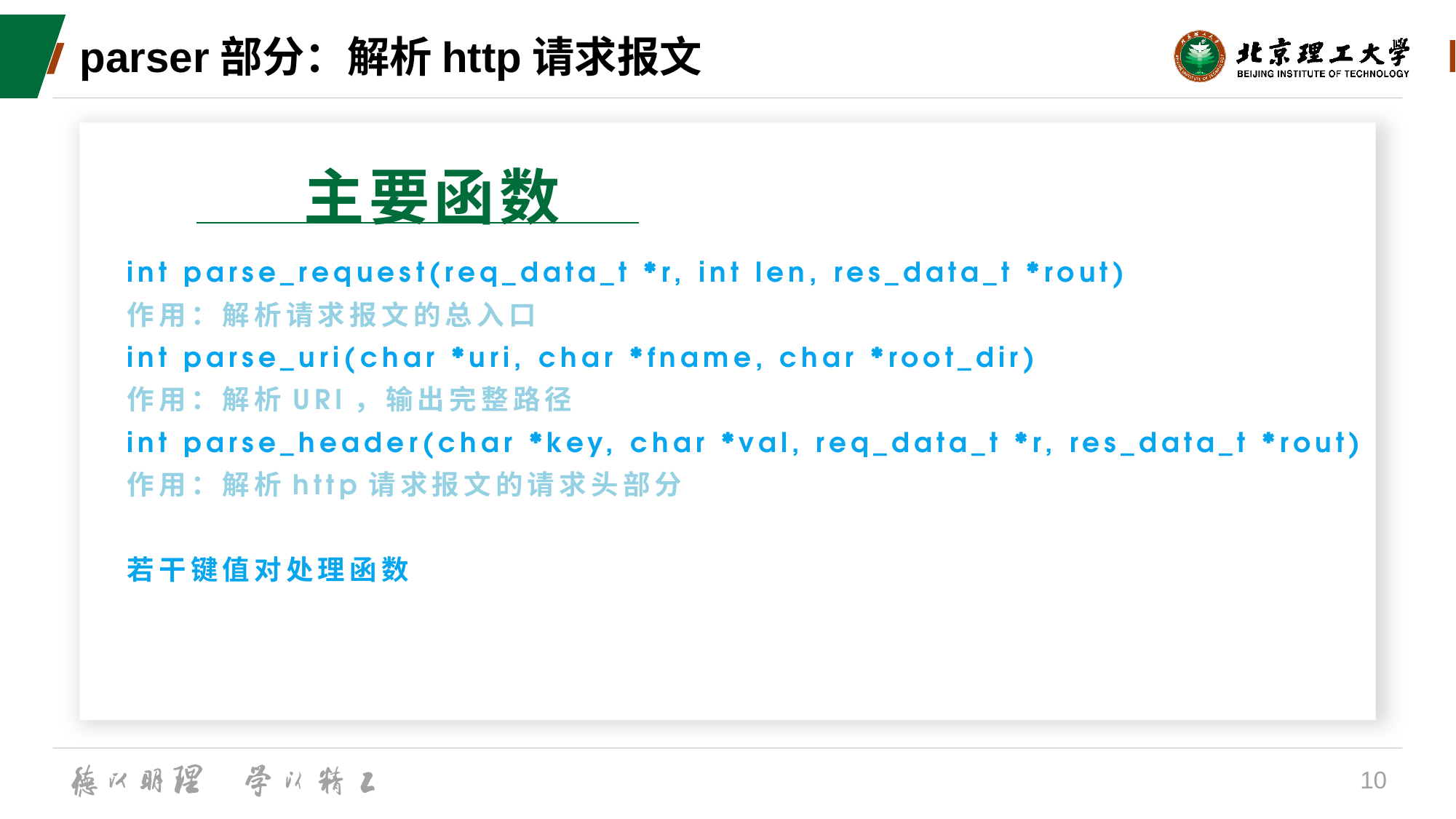

# parser部分：解析http请求报文

主要函数
int parse_request(req_data_t *r, int len, res_data_t *rout)
作用：解析请求报文的总入口
int parse_uri(char *uri, char *fname, char *root_dir)
作用：解析URI，输出完整路径
int parse_header(char *key, char *val, req_data_t *r, res_data_t *rout)
作用：解析http请求报文的请求头部分

若干键值对处理函数